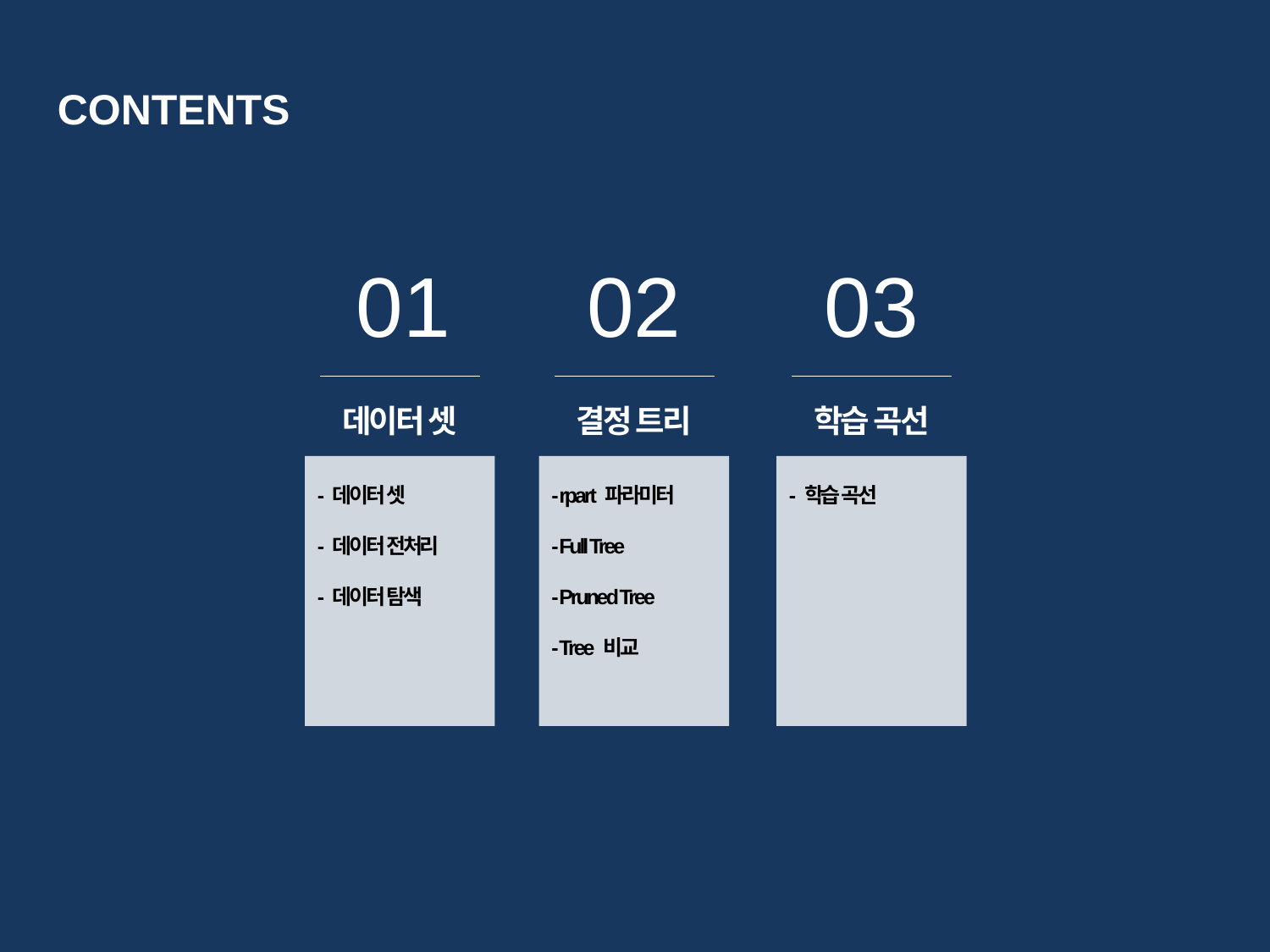

CONTENTS
01
02
03
데이터 셋
결정 트리
학습 곡선

- 데이터 셋

- 데이터 전처리

- 데이터 탐색

- rpart 파라미터

- Full Tree

- Pruned Tree

- Tree 비교

- 학습 곡선